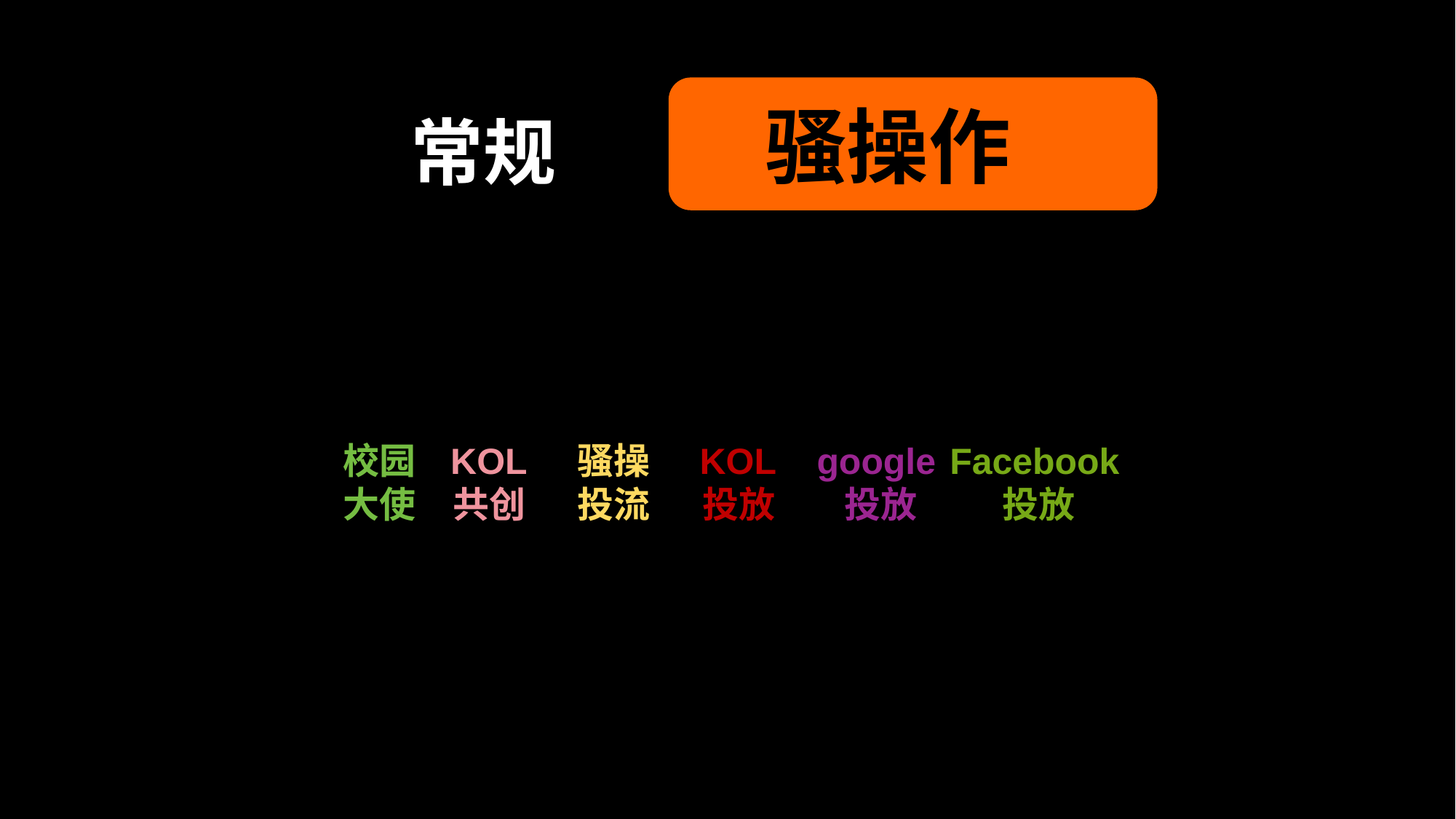

骚操作
常规
校园大使
KOL共创
骚操投流
KOL投放
google投放
Facebook投放